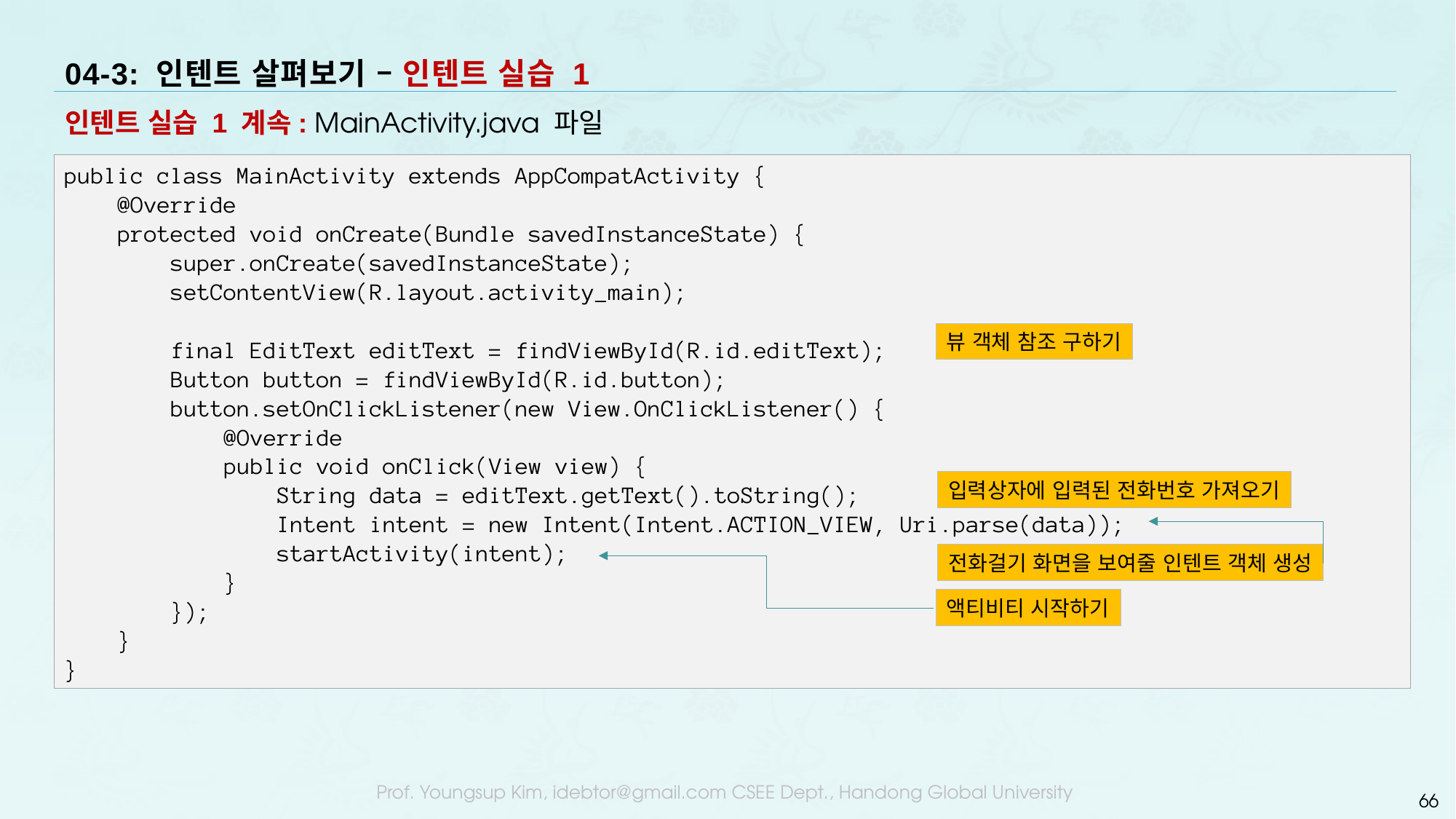

# 04-3: 인텐트 살펴보기 – 인텐트 실습 1
인텐트 실습 1 계속: MainActivity.java 파일
public class MainActivity extends AppCompatActivity {
    @Override
    protected void onCreate(Bundle savedInstanceState) {
        super.onCreate(savedInstanceState);
        setContentView(R.layout.activity_main);

        final EditText editText = findViewById(R.id.editText);
        Button button = findViewById(R.id.button);
        button.setOnClickListener(new View.OnClickListener() {
            @Override
            public void onClick(View view) {
                String data = editText.getText().toString();
                Intent intent = new Intent(Intent.ACTION_VIEW, Uri.parse(data));
                startActivity(intent);
            }
        });
    }
}
뷰 객체 참조 구하기
입력상자에 입력된 전화번호 가져오기
전화걸기 화면을 보여줄 인텐트 객체 생성
액티비티 시작하기
66